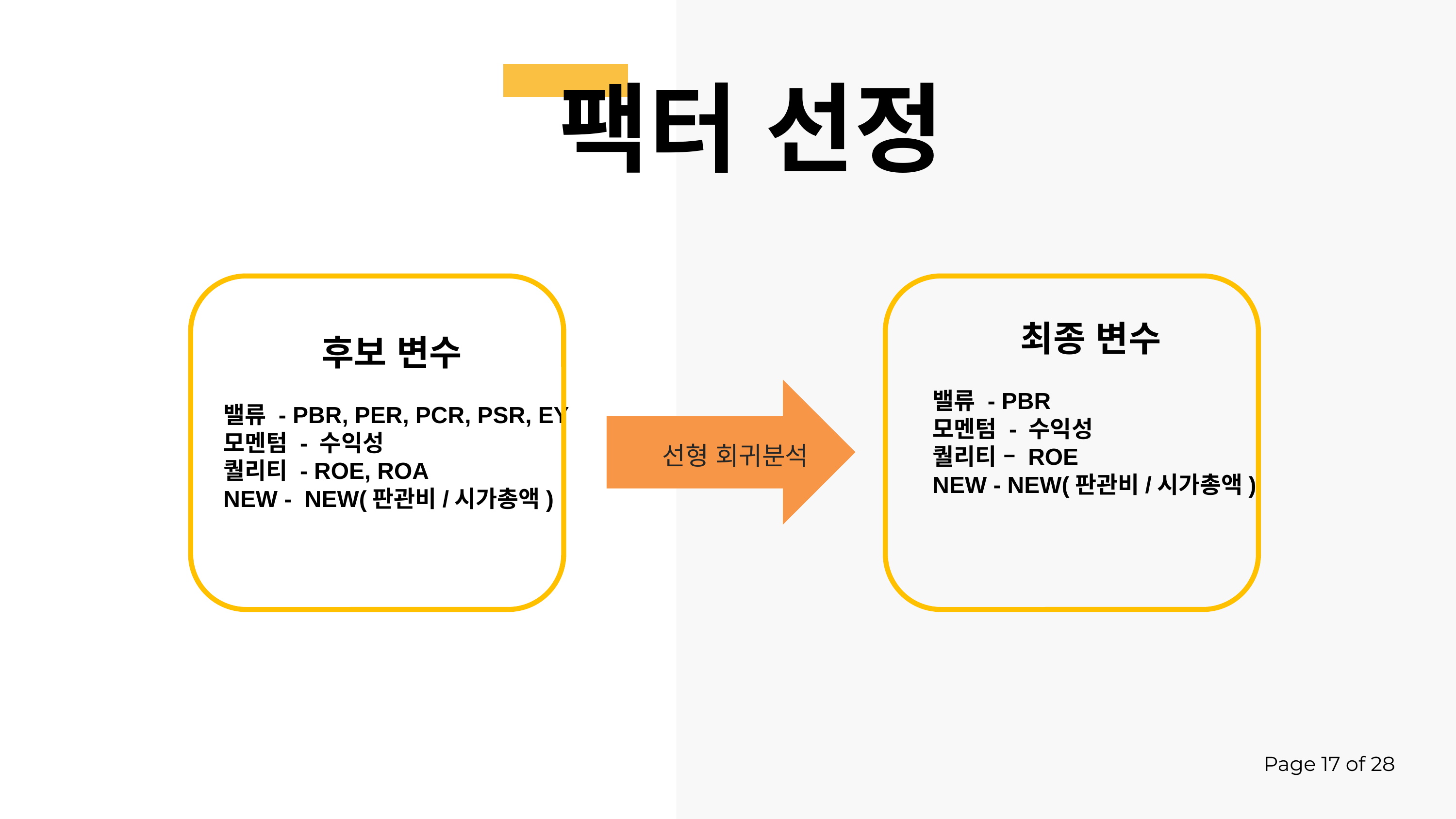

팩터 선정

        최종 변수
밸류 - PBR
모멘텀 - 수익성
퀄리티 – ROE
NEW - NEW(판관비/시가총액)
         후보 변수
밸류 - PBR, PER, PCR, PSR, EY
모멘텀 - 수익성
퀄리티 - ROE, ROA
NEW -  NEW(판관비/시가총액)

선형 회귀분석
Page 17 of 28